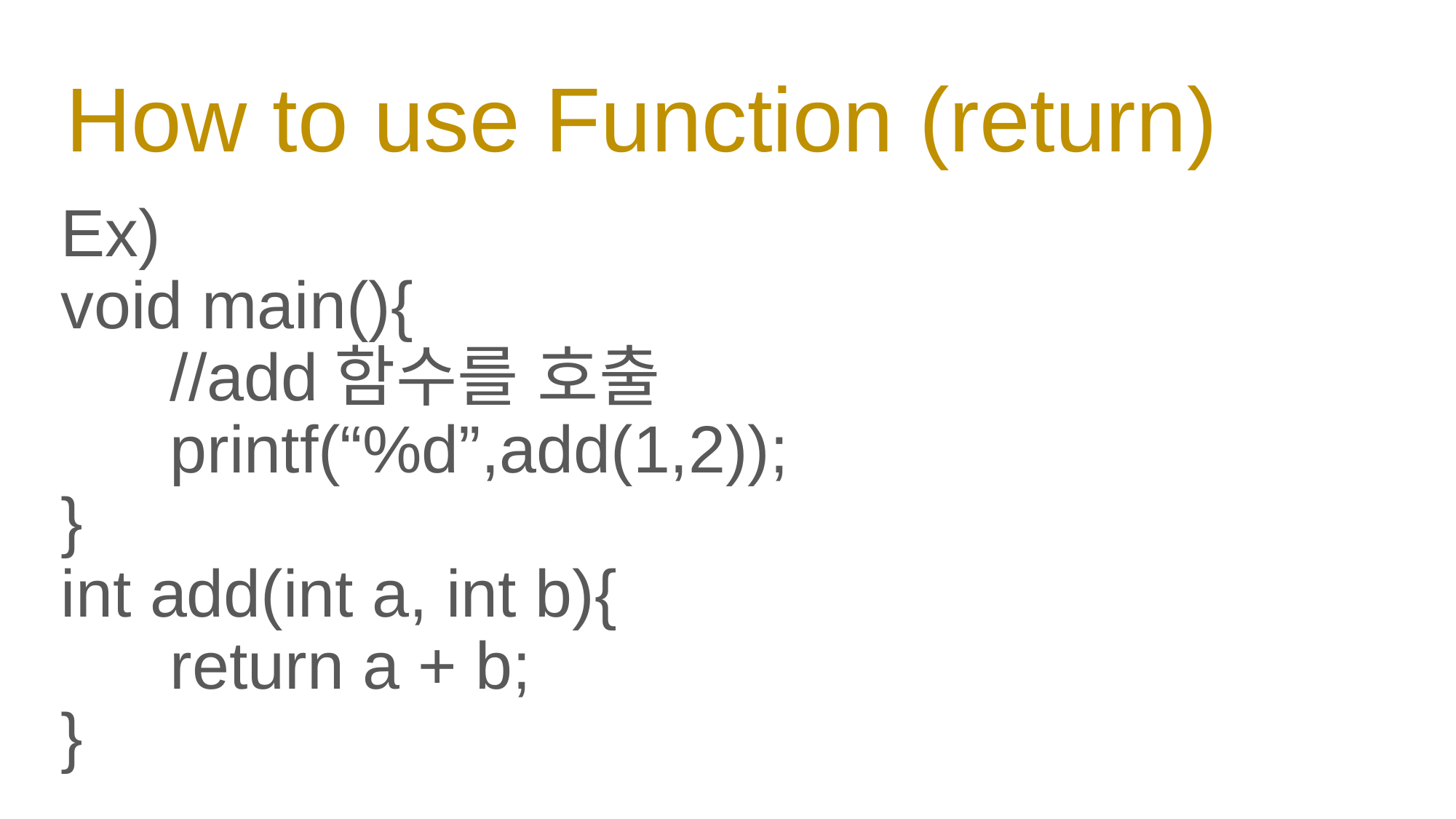

# How to use Function (return)
Ex)
void main(){
	//add함수를 호출
	printf(“%d”,add(1,2));
}
int add(int a, int b){
	return a + b;
}